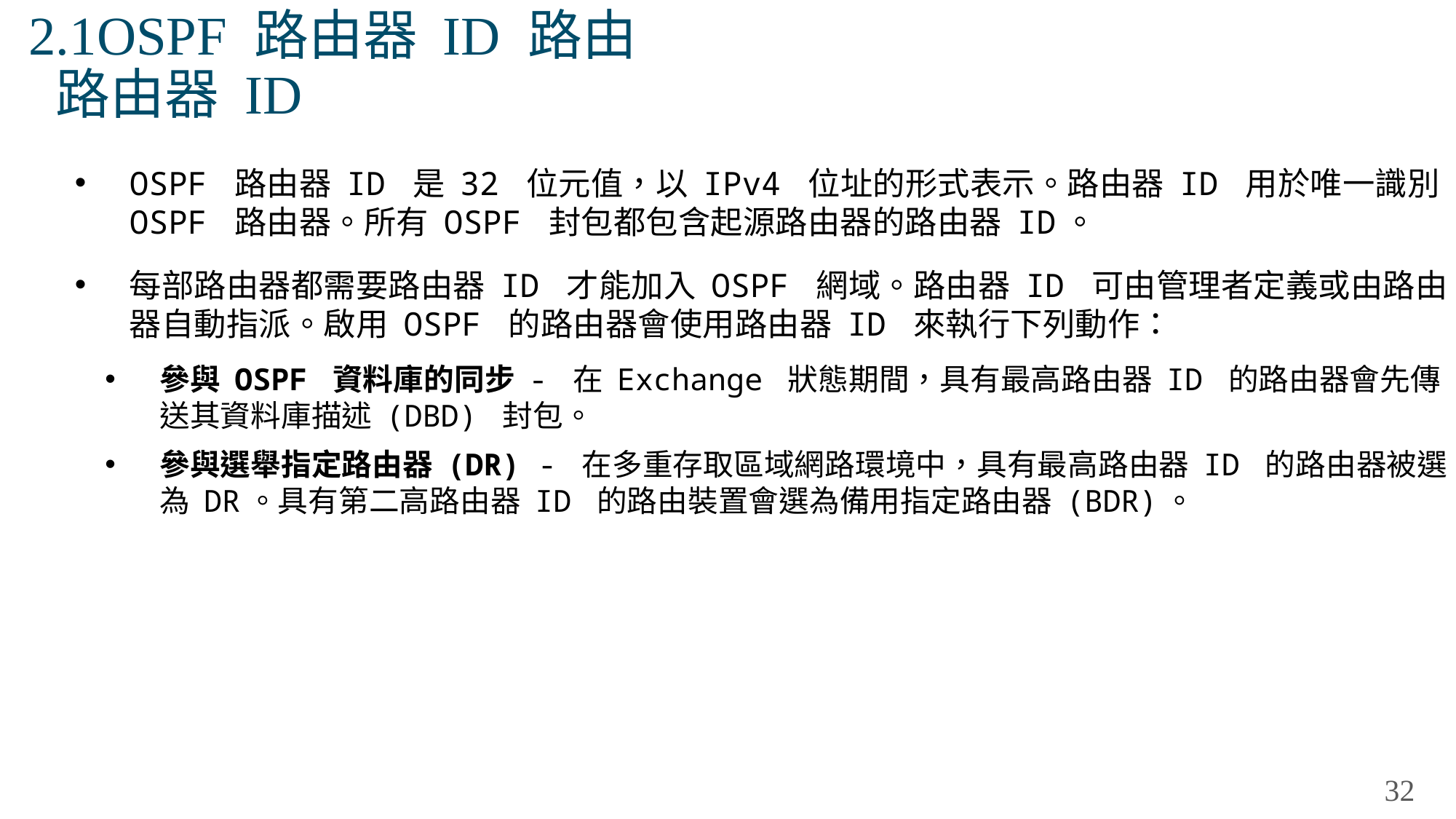

# 2.1OSPF 路由器 ID 路由 路由器 ID
OSPF 路由器 ID 是 32 位元值，以 IPv4 位址的形式表示。路由器 ID 用於唯一識別 OSPF 路由器。所有 OSPF 封包都包含起源路由器的路由器 ID。
每部路由器都需要路由器 ID 才能加入 OSPF 網域。路由器 ID 可由管理者定義或由路由器自動指派。啟用 OSPF 的路由器會使用路由器 ID 來執行下列動作：
參與 OSPF 資料庫的同步 - 在 Exchange 狀態期間，具有最高路由器 ID 的路由器會先傳送其資料庫描述 (DBD) 封包。
參與選舉指定路由器 (DR) - 在多重存取區域網路環境中，具有最高路由器 ID 的路由器被選為 DR。具有第二高路由器 ID 的路由裝置會選為備用指定路由器 (BDR)。
32